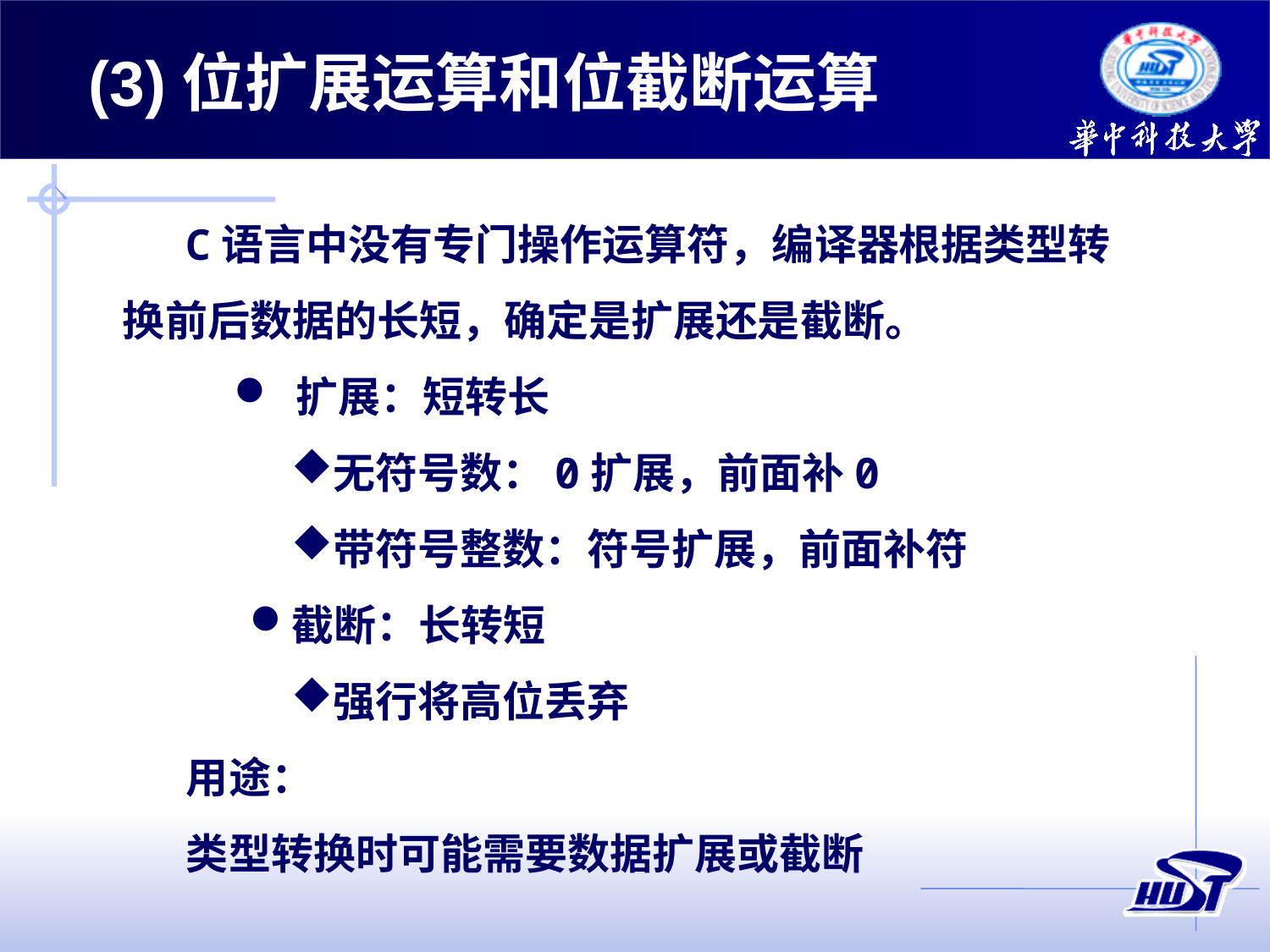

(3)位扩展运算和位截断运算
C语言中没有专门操作运算符，编译器根据类型转换前后数据的长短，确定是扩展还是截断。
 扩展：短转长
无符号数：0扩展，前面补0
带符号整数：符号扩展，前面补符
截断：长转短
强行将高位丢弃
用途：
类型转换时可能需要数据扩展或截断